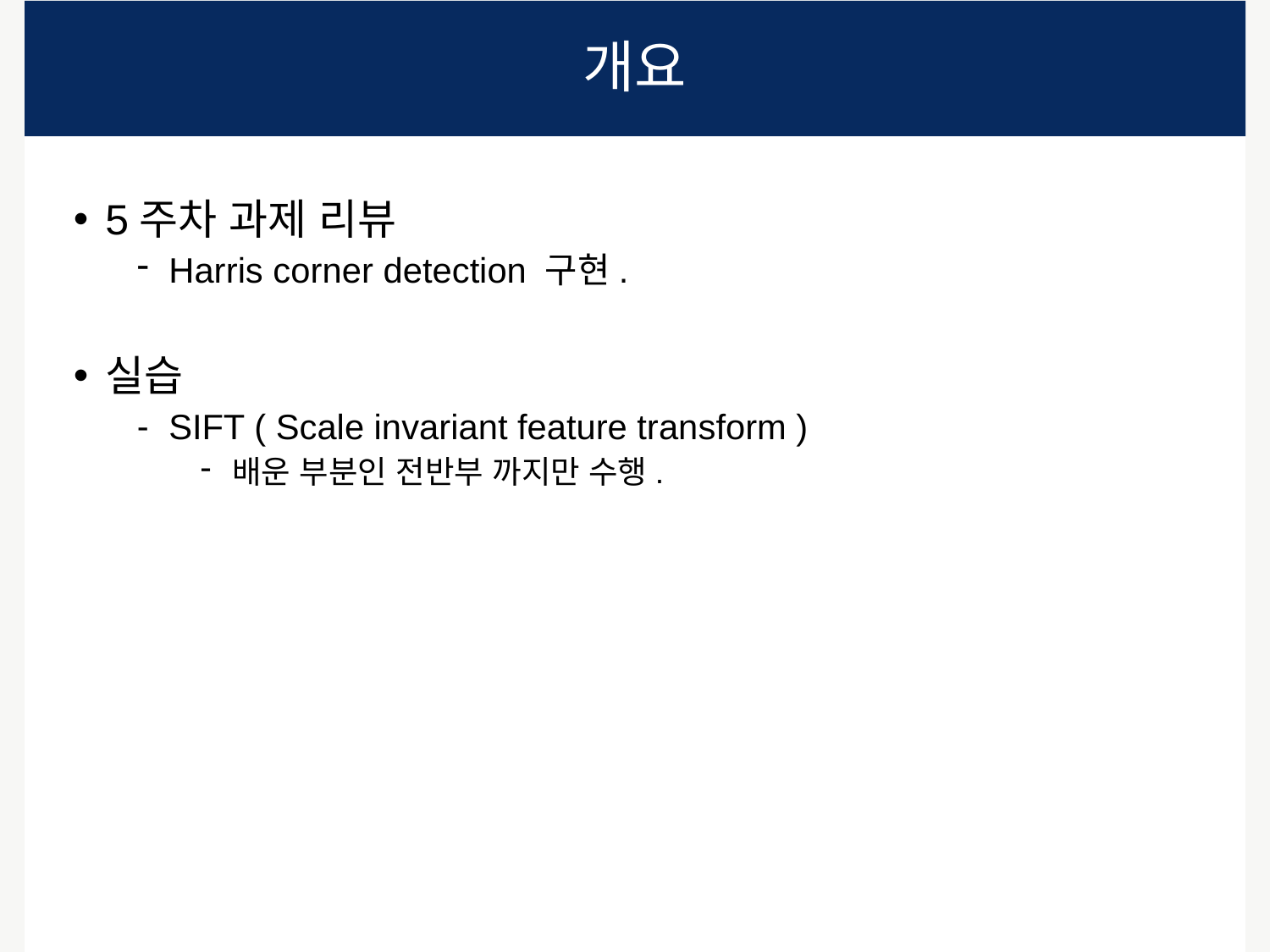

# 개요
5주차 과제 리뷰
Harris corner detection 구현.

실습
SIFT ( Scale invariant feature transform )
배운 부분인 전반부 까지만 수행.